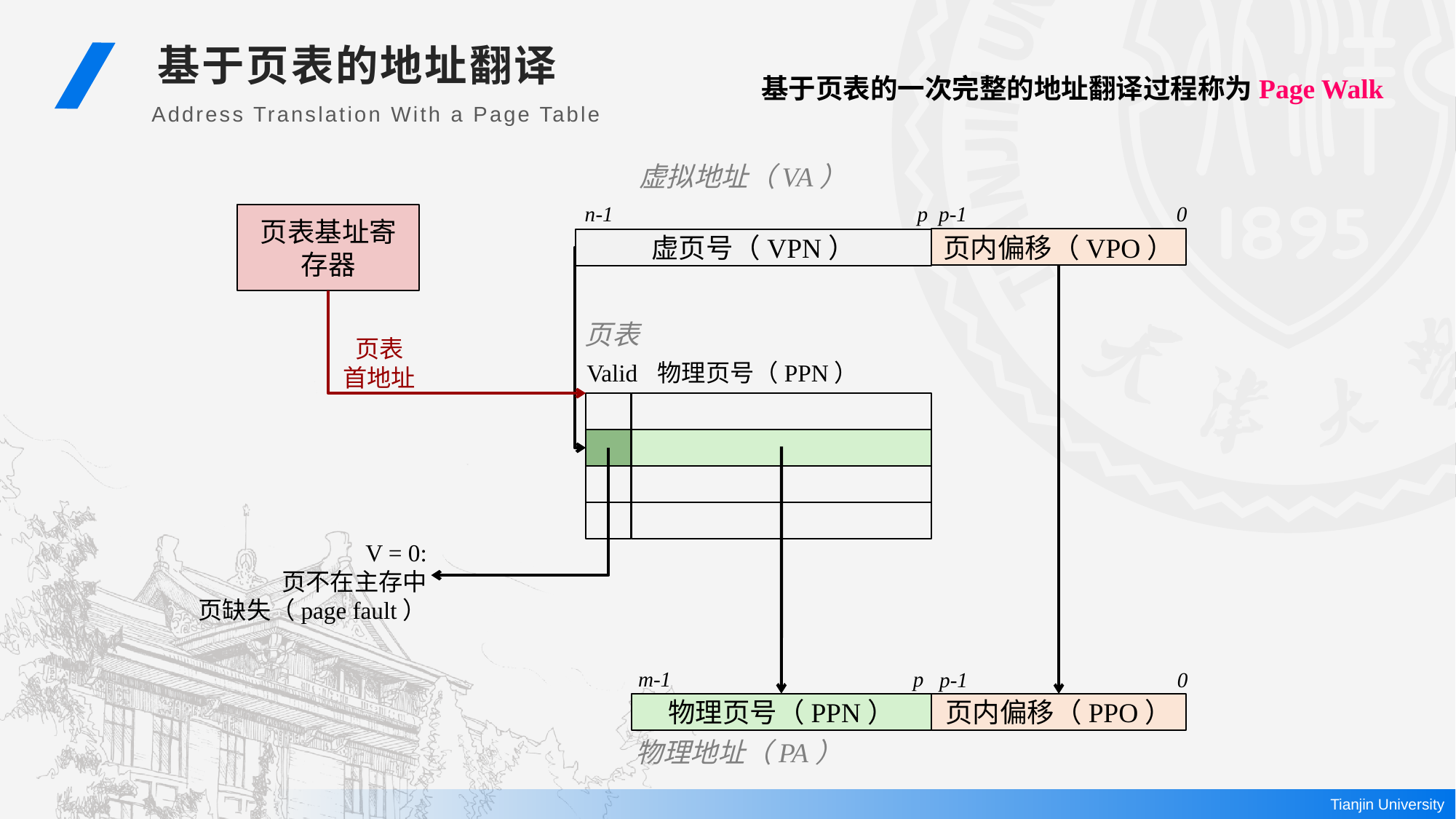

基于页表的地址翻译
Address Translation With a Page Table
基于页表的一次完整的地址翻译过程称为Page Walk
虚拟地址（VA）
n-1
p
p-1
0
页表基址寄存器
页表
首地址
页内偏移（VPO）
虚页号（VPN）
p-1
0
页内偏移（PPO）
页表
Valid
物理页号（PPN）

m-1
p
物理页号（PPN）
V = 0:
页不在主存中
页缺失（page fault）
物理地址（PA）